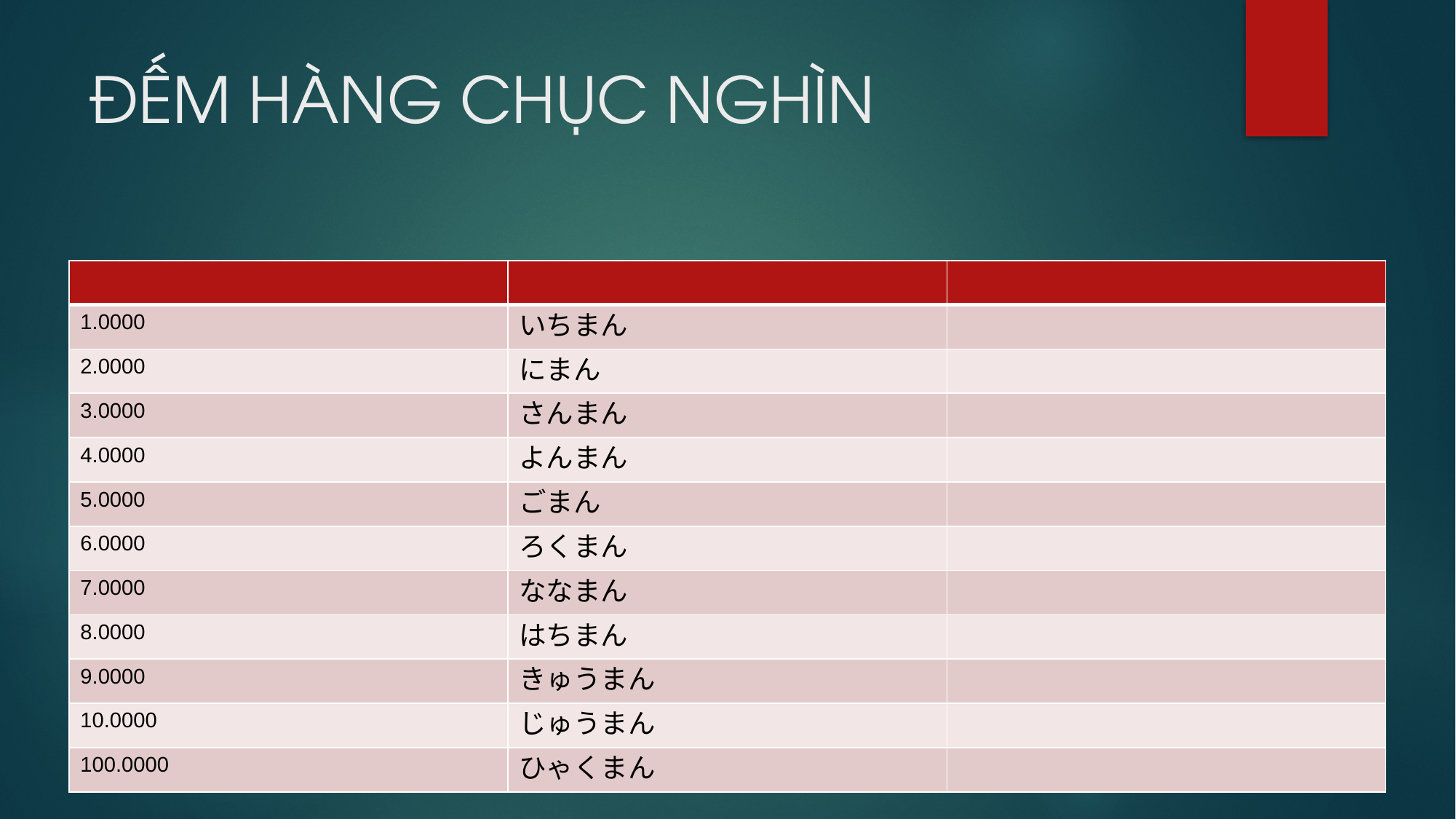

# ĐẾM HÀNG CHỤC NGHÌN
|  |  |  |
| --- | --- | --- |
| 1.0000 | いちまん |  |
| 2.0000 | にまん |  |
| 3.0000 | さんまん |  |
| 4.0000 | よんまん |  |
| 5.0000 | ごまん |  |
| 6.0000 | ろくまん |  |
| 7.0000 | ななまん |  |
| 8.0000 | はちまん |  |
| 9.0000 | きゅうまん |  |
| 10.0000 | じゅうまん |  |
| 100.0000 | ひゃくまん |  |